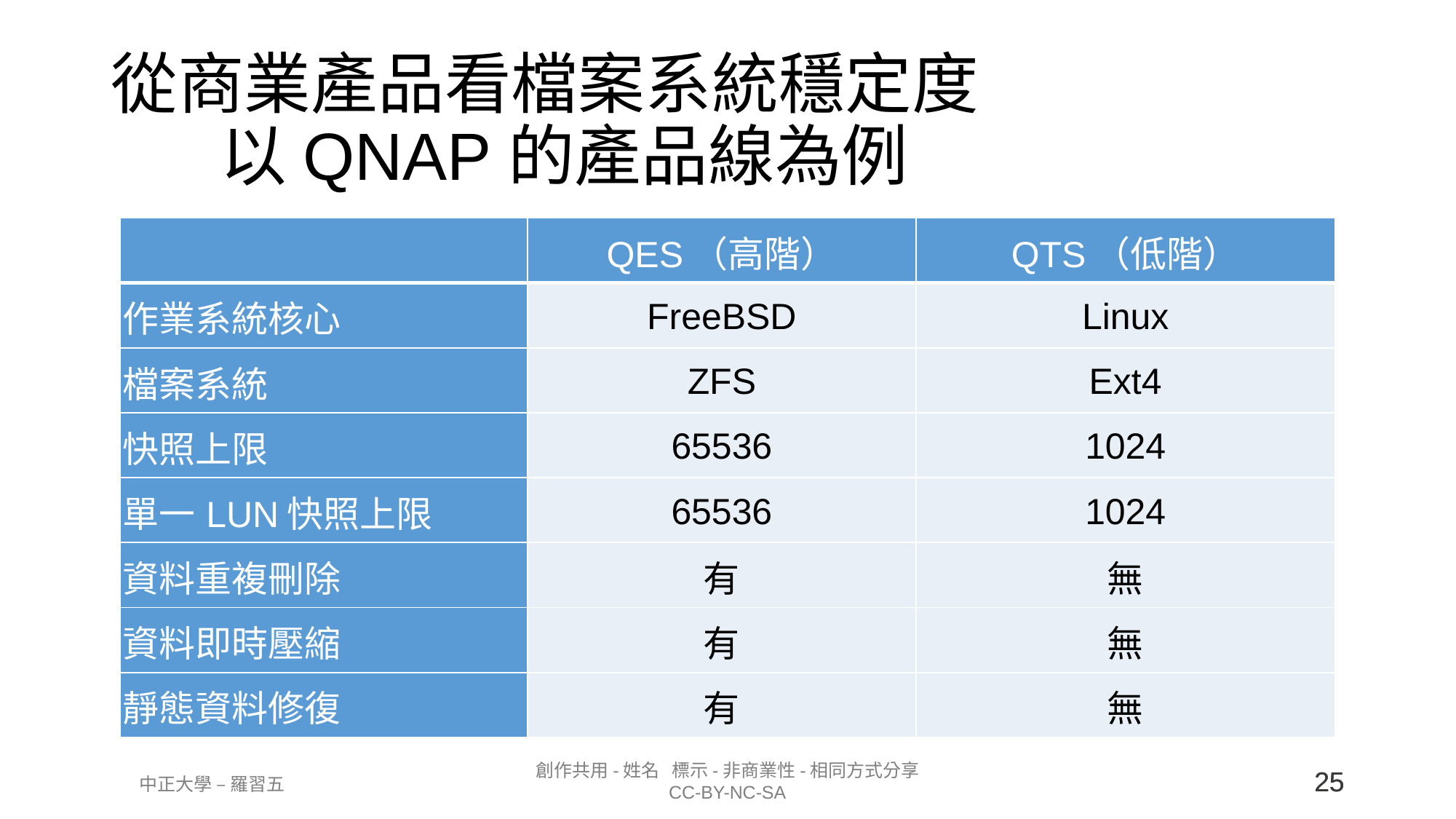

# 從商業產品看檔案系統穩定度 以QNAP的產品線為例
|  | QES（高階） | QTS（低階） |
| --- | --- | --- |
| 作業系統核心 | FreeBSD | Linux |
| 檔案系統 | ZFS | Ext4 |
| 快照上限 | 65536 | 1024 |
| 單一LUN快照上限 | 65536 | 1024 |
| 資料重複刪除 | 有 | 無 |
| 資料即時壓縮 | 有 | 無 |
| 靜態資料修復 | 有 | 無 |